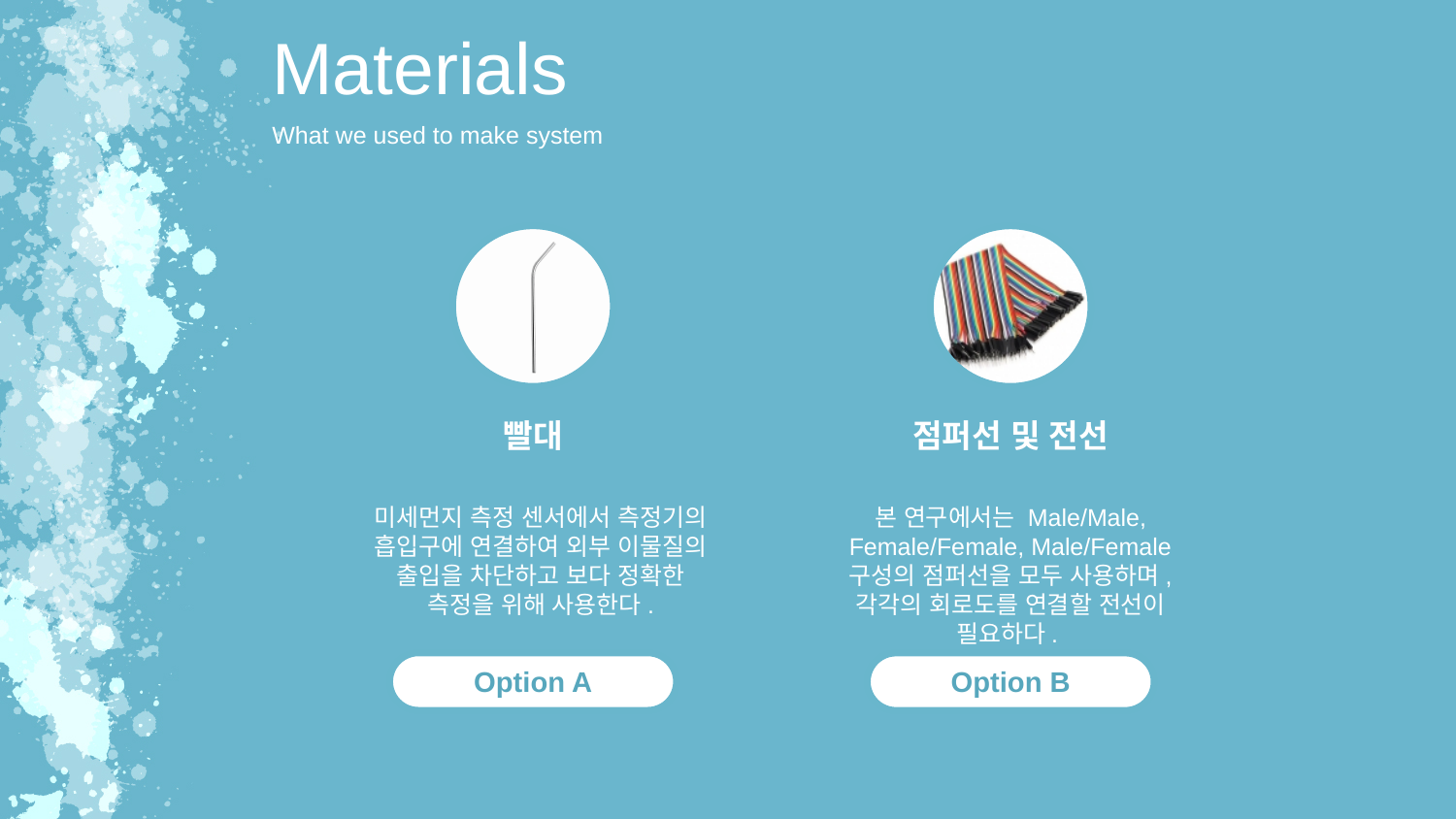

Materials
What we used to make system

빨대
미세먼지 측정 센서에서 측정기의 흡입구에 연결하여 외부 이물질의 출입을 차단하고 보다 정확한 측정을 위해 사용한다.
점퍼선 및 전선
본 연구에서는 Male/Male, Female/Female, Male/Female 구성의 점퍼선을 모두 사용하며, 각각의 회로도를 연결할 전선이 필요하다.

Option A
Option B